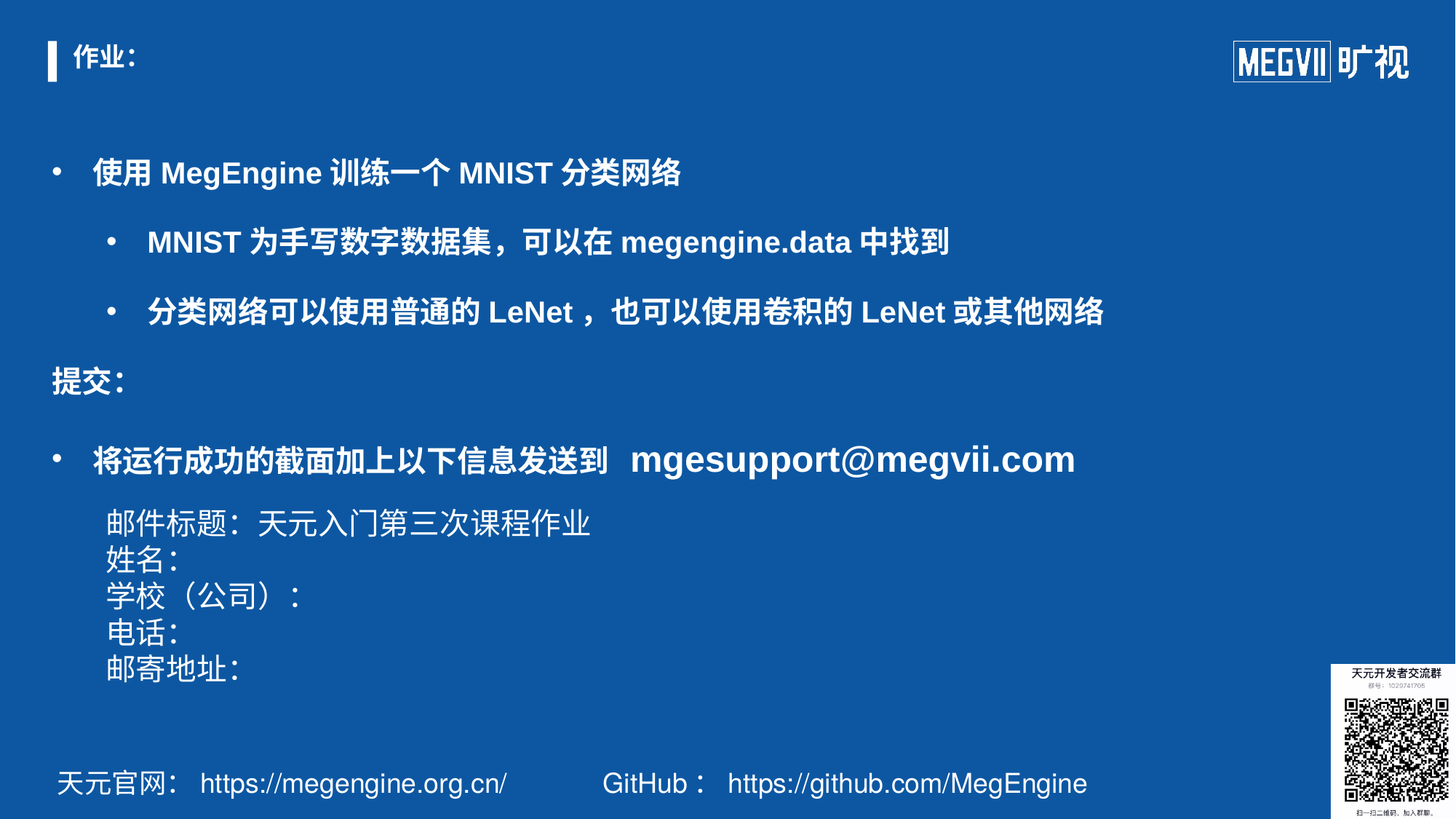

# 作业：
使用MegEngine训练一个MNIST分类网络
MNIST为手写数字数据集，可以在megengine.data中找到
分类网络可以使用普通的LeNet，也可以使用卷积的LeNet或其他网络
提交：
将运行成功的截面加上以下信息发送到  mgesupport@megvii.com
邮件标题：天元入门第三次课程作业
姓名：
学校（公司）：
电话：
邮寄地址：